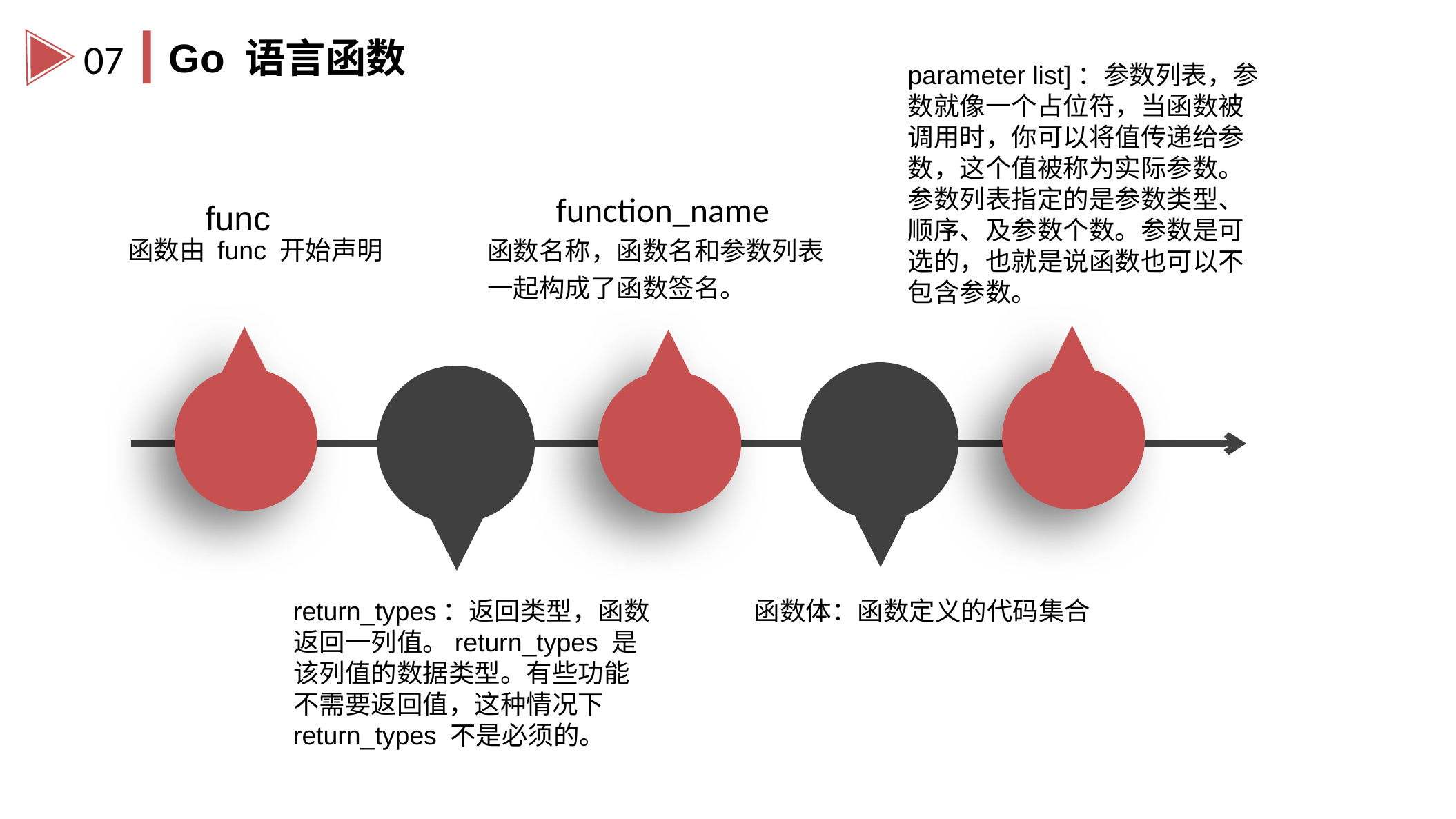

Go 语言函数
07

parameter list]：参数列表，参数就像一个占位符，当函数被调用时，你可以将值传递给参数，这个值被称为实际参数。参数列表指定的是参数类型、顺序、及参数个数。参数是可选的，也就是说函数也可以不包含参数。
function_name
函数名称，函数名和参数列表一起构成了函数签名。
func
函数由 func 开始声明

return_types：返回类型，函数返回一列值。return_types 是该列值的数据类型。有些功能不需要返回值，这种情况下 return_types 不是必须的。
函数体：函数定义的代码集合